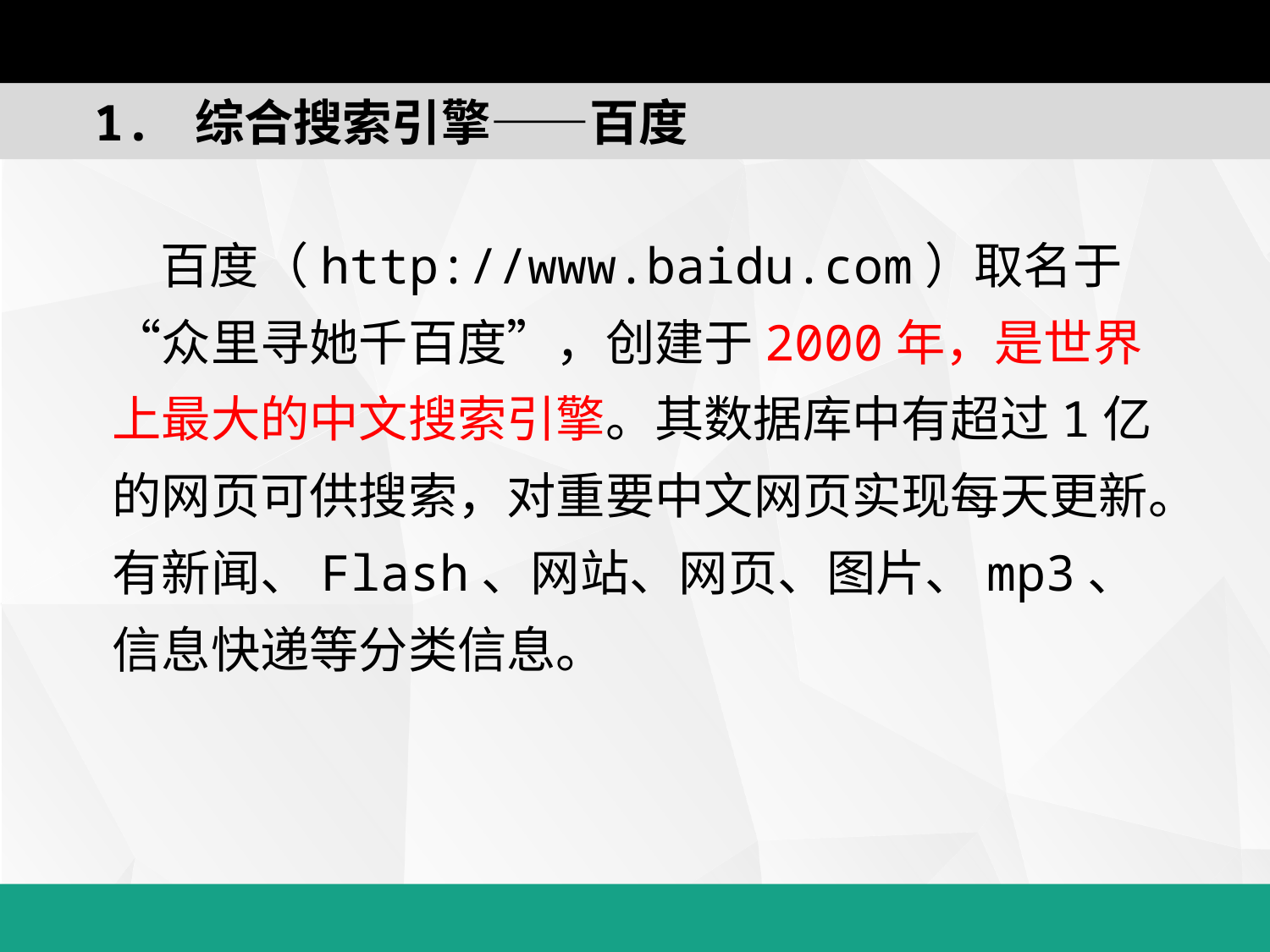

1. 综合搜索引擎——百度
    百度（http://www.baidu.com）取名于“众里寻她千百度”，创建于2000年，是世界上最大的中文搜索引擎。其数据库中有超过1亿的网页可供搜索，对重要中文网页实现每天更新。有新闻、Flash、网站、网页、图片、mp3、信息快递等分类信息。